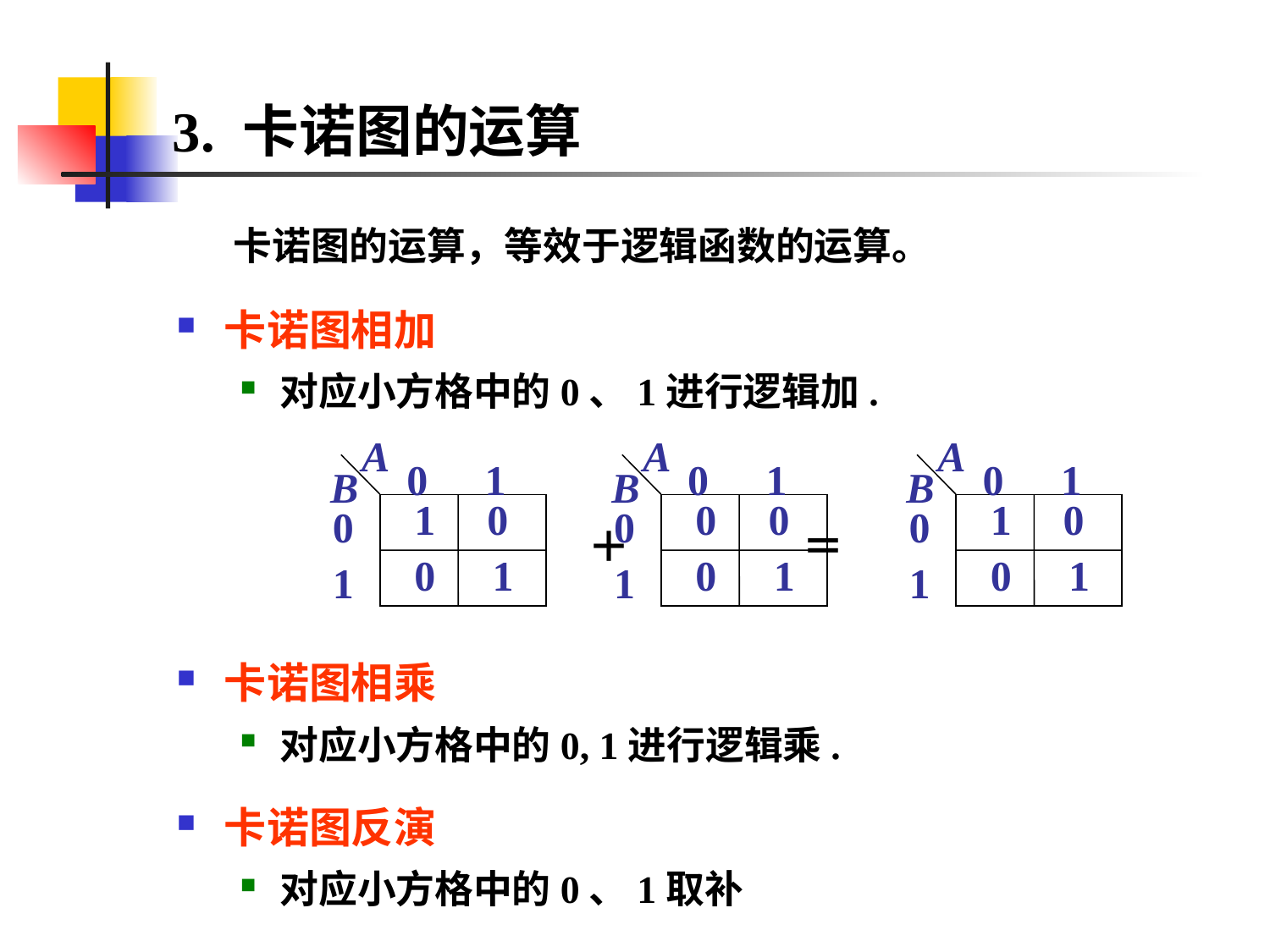

# 3. 卡诺图的运算
      卡诺图的运算，等效于逻辑函数的运算。
卡诺图相加
对应小方格中的0、1进行逻辑加.
A
0
1

B
 1
0
0
 0
 1
1
A
0
1

B
 0
0
0
 0
 1
1
A
0
1

B
 1
0
0
 0
 1
1
＋                  ＝
卡诺图相乘
对应小方格中的0, 1进行逻辑乘.

卡诺图反演
对应小方格中的0、1取补